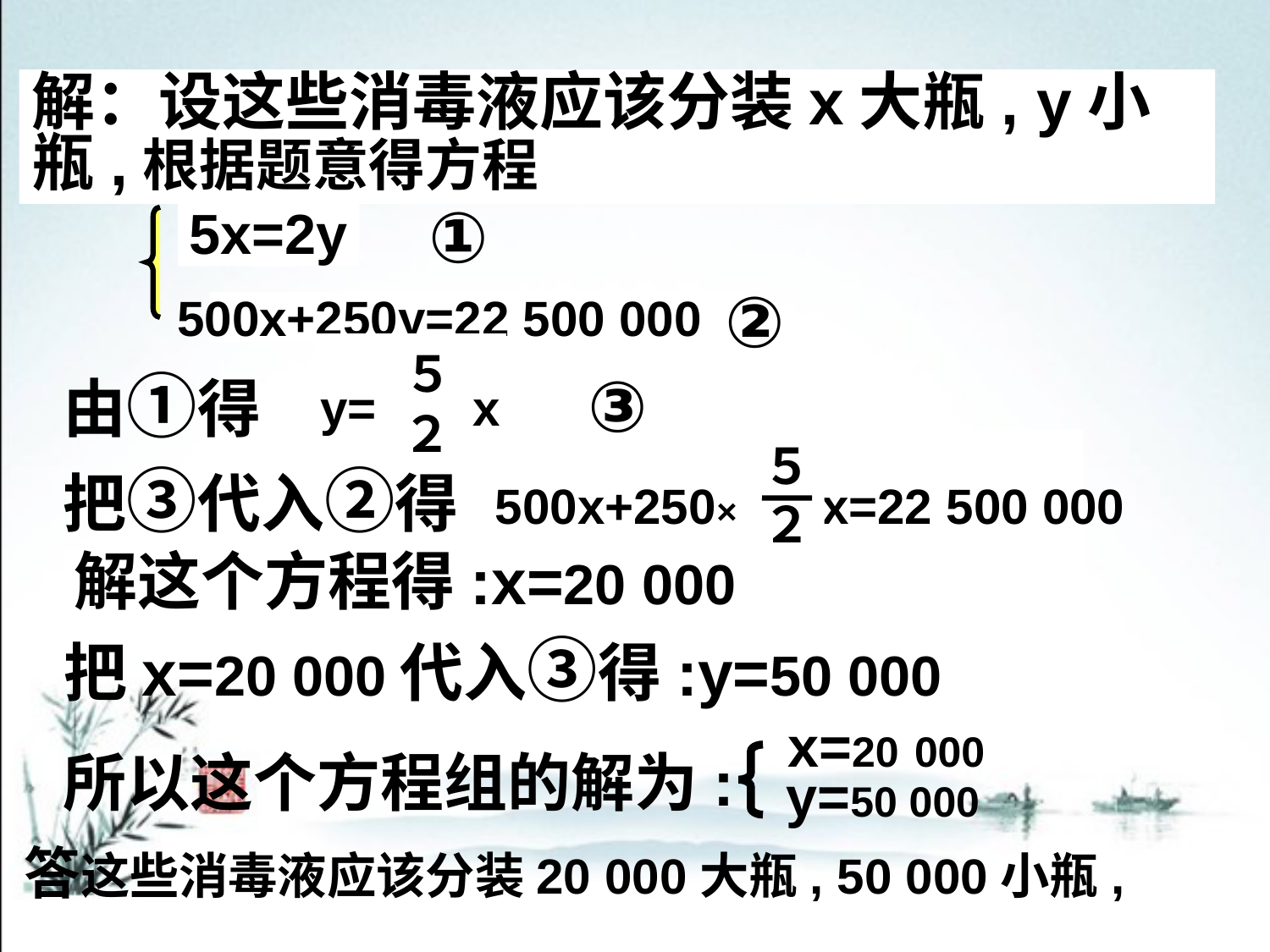

解：设这些消毒液应该分装x大瓶, y小瓶,根据题意得方程

①
5x=2y

②
500x+250y=22 500 000
y=       x
５
２

由①得
③
500x+250×       x=22 500 000
５
２

把③代入②得
解这个方程得:x=20 000
把x=20 000代入③得:y=50 000
x=20 000

y=50 000
所以这个方程组的解为:
答这些消毒液应该分装20 000大瓶, 50 000小瓶,